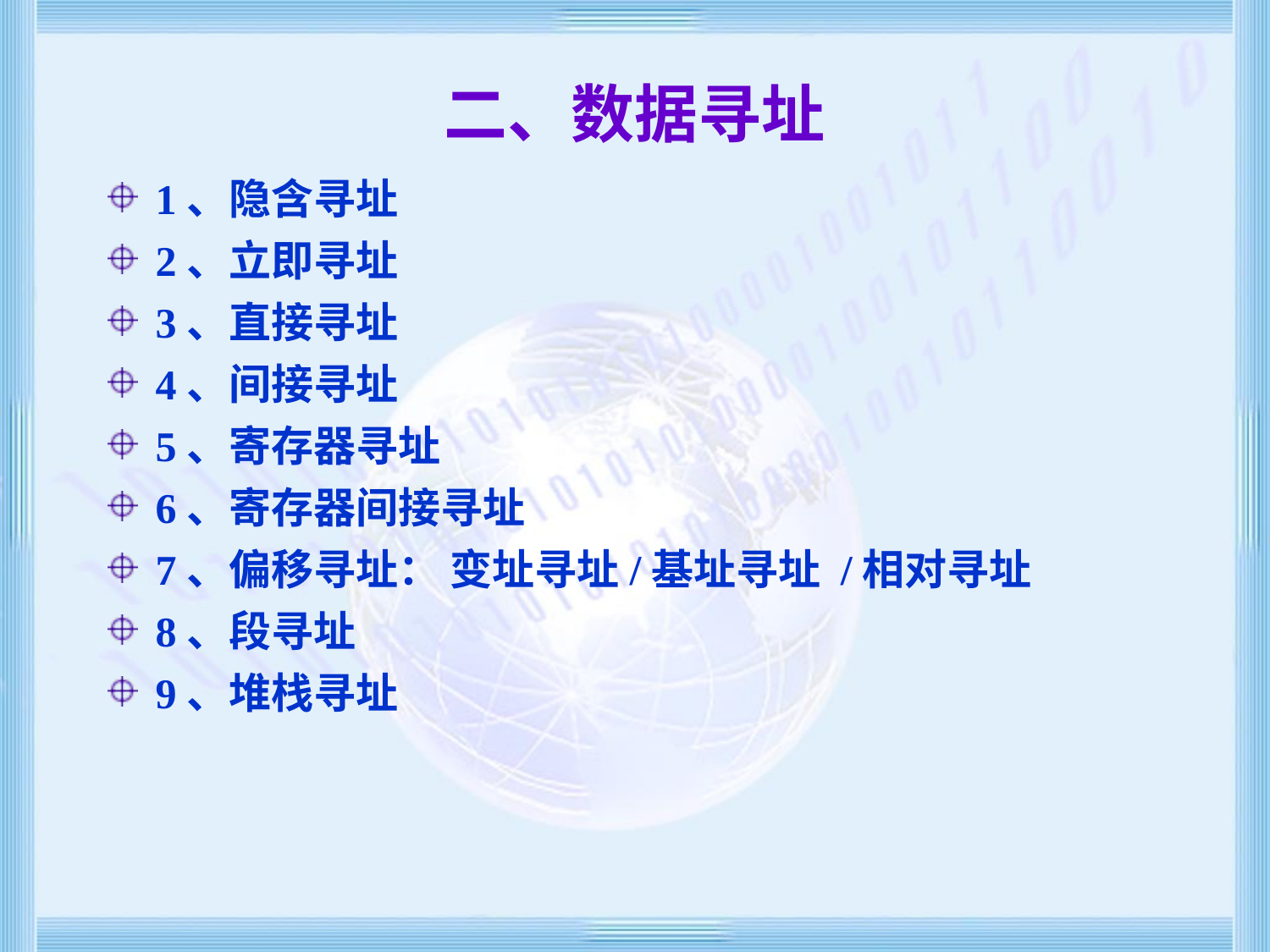

# 二、数据寻址
1、隐含寻址
2、立即寻址
3、直接寻址
4、间接寻址
5、寄存器寻址
6、寄存器间接寻址
7、偏移寻址： 变址寻址/基址寻址 /相对寻址
8、段寻址
9、堆栈寻址

35